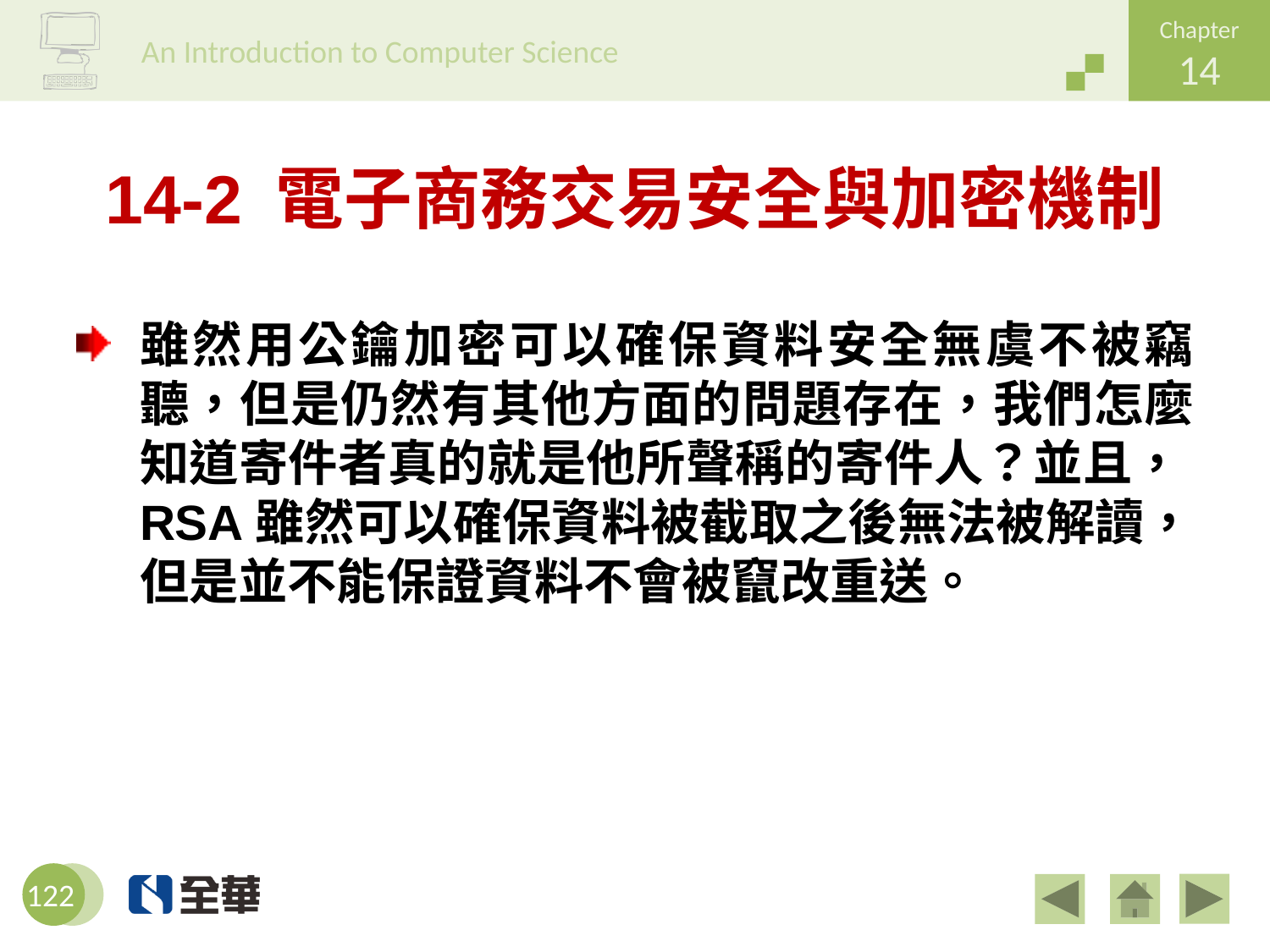

# 14-2 電子商務交易安全與加密機制
雖然用公鑰加密可以確保資料安全無虞不被竊聽，但是仍然有其他方面的問題存在，我們怎麼知道寄件者真的就是他所聲稱的寄件人？並且，RSA雖然可以確保資料被截取之後無法被解讀，但是並不能保證資料不會被竄改重送。